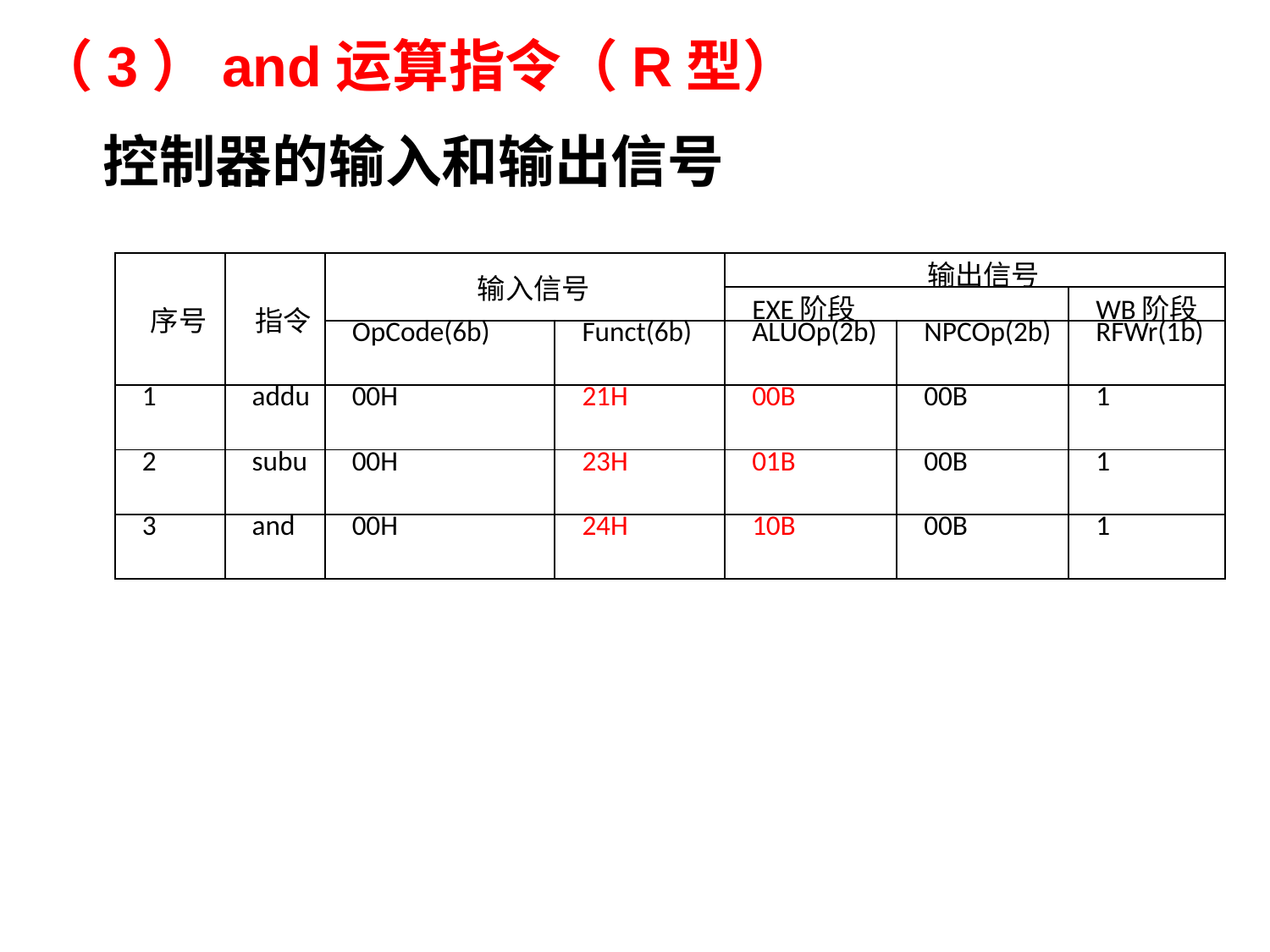

# （3）and运算指令（R型）
控制器的输入和输出信号
| 序号 | 指令 | 输入信号 |  | 输出信号 |  |  |
| --- | --- | --- | --- | --- | --- | --- |
|  |  |  |  | EXE阶段 |  | WB阶段 |
|  |  | OpCode(6b) | Funct(6b) | ALUOp(2b) | NPCOp(2b) | RFWr(1b) |
| 1 | addu | 00H | 21H | 00B | 00B | 1 |
| 2 | subu | 00H | 23H | 01B | 00B | 1 |
| 3 | and | 00H | 24H | 10B | 00B | 1 |